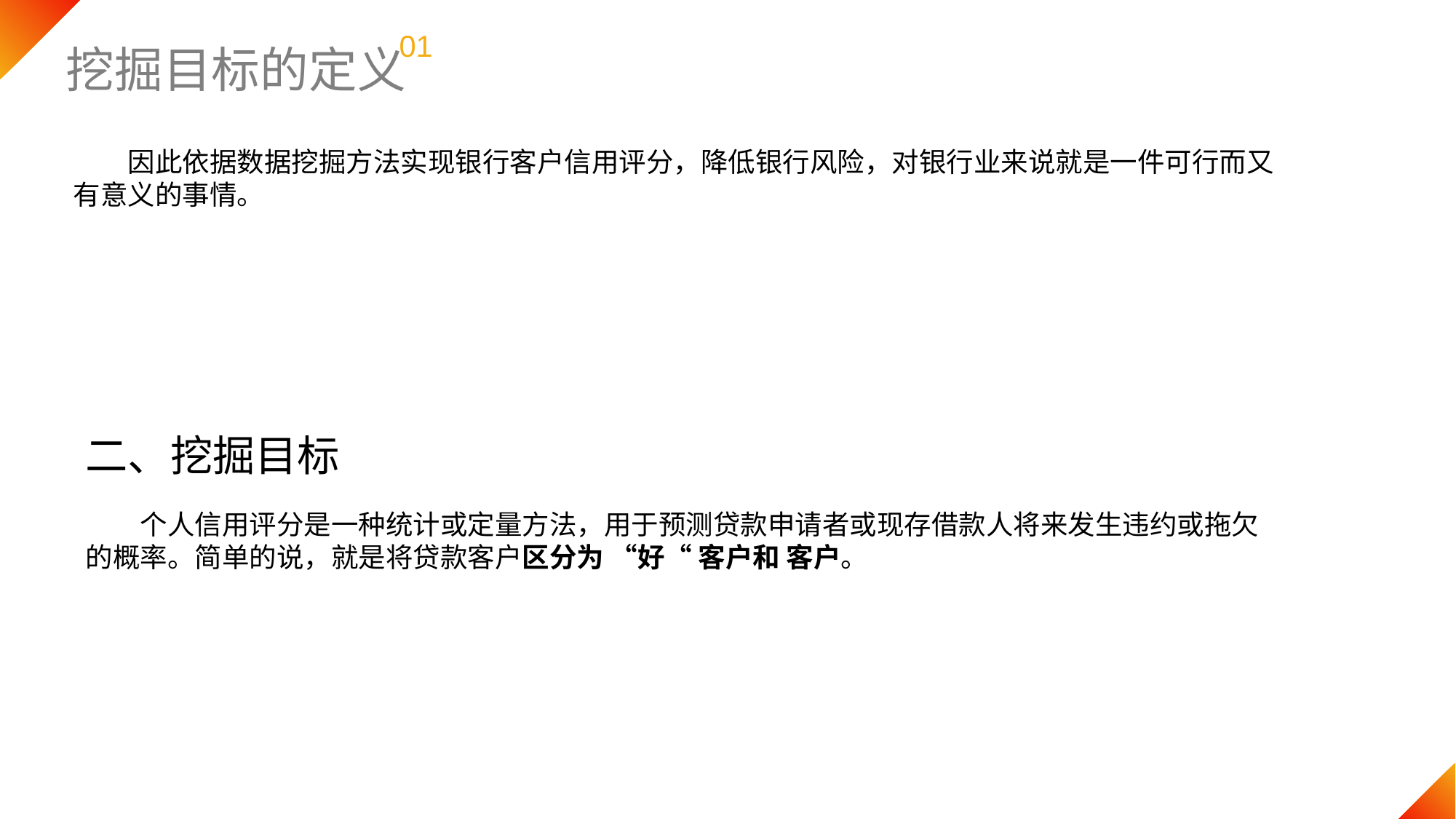

01
挖掘目标的定义
因此依据数据挖掘方法实现银行客户信用评分，降低银行风险，对银行业来说就是一件可行而又有意义的事情。
二、挖掘目标
个人信用评分是一种统计或定量方法，用于预测贷款申请者或现存借款人将来发生违约或拖欠的概率。简单的说，就是将贷款客户区分为 “好“ 客户和 客户。